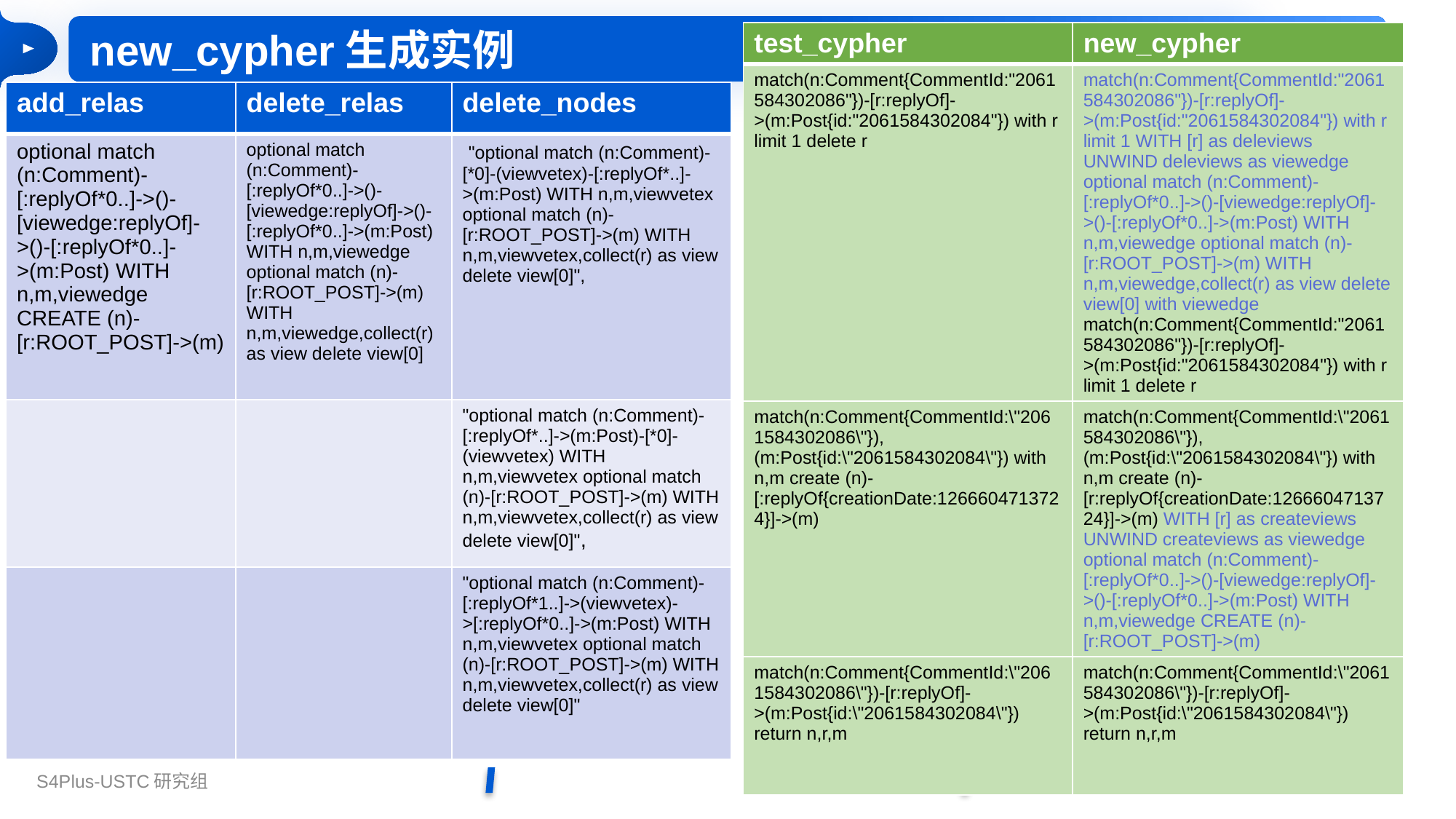

| test\_cypher | new\_cypher |
| --- | --- |
| match(n:Comment{CommentId:"2061584302086"})-[r:replyOf]->(m:Post{id:"2061584302084"}) with r limit 1 delete r | match(n:Comment{CommentId:"2061584302086"})-[r:replyOf]->(m:Post{id:"2061584302084"}) with r limit 1 WITH [r] as deleviews UNWIND deleviews as viewedge optional match (n:Comment)-[:replyOf\*0..]->()-[viewedge:replyOf]->()-[:replyOf\*0..]->(m:Post) WITH n,m,viewedge optional match (n)-[r:ROOT\_POST]->(m) WITH n,m,viewedge,collect(r) as view delete view[0] with viewedge match(n:Comment{CommentId:"2061584302086"})-[r:replyOf]->(m:Post{id:"2061584302084"}) with r limit 1 delete r |
| match(n:Comment{CommentId:\"2061584302086\"}),(m:Post{id:\"2061584302084\"}) with n,m create (n)-[:replyOf{creationDate:1266604713724}]->(m) | match(n:Comment{CommentId:\"2061584302086\"}),(m:Post{id:\"2061584302084\"}) with n,m create (n)-[r:replyOf{creationDate:1266604713724}]->(m) WITH [r] as createviews UNWIND createviews as viewedge optional match (n:Comment)-[:replyOf\*0..]->()-[viewedge:replyOf]->()-[:replyOf\*0..]->(m:Post) WITH n,m,viewedge CREATE (n)-[r:ROOT\_POST]->(m) |
| match(n:Comment{CommentId:\"2061584302086\"})-[r:replyOf]->(m:Post{id:\"2061584302084\"}) return n,r,m | match(n:Comment{CommentId:\"2061584302086\"})-[r:replyOf]->(m:Post{id:\"2061584302084\"}) return n,r,m |
new_cypher生成实例
| add\_relas | delete\_relas | delete\_nodes |
| --- | --- | --- |
| optional match (n:Comment)-[:replyOf\*0..]->()-[viewedge:replyOf]->()-[:replyOf\*0..]->(m:Post) WITH n,m,viewedge CREATE (n)-[r:ROOT\_POST]->(m) | optional match (n:Comment)-[:replyOf\*0..]->()-[viewedge:replyOf]->()-[:replyOf\*0..]->(m:Post) WITH n,m,viewedge optional match (n)-[r:ROOT\_POST]->(m) WITH n,m,viewedge,collect(r) as view delete view[0] | "optional match (n:Comment)-[\*0]-(viewvetex)-[:replyOf\*..]->(m:Post) WITH n,m,viewvetex optional match (n)-[r:ROOT\_POST]->(m) WITH n,m,viewvetex,collect(r) as view delete view[0]", |
|  |  | "optional match (n:Comment)-[:replyOf\*..]->(m:Post)-[\*0]-(viewvetex) WITH n,m,viewvetex optional match (n)-[r:ROOT\_POST]->(m) WITH n,m,viewvetex,collect(r) as view delete view[0]", |
|  |  | "optional match (n:Comment)-[:replyOf\*1..]->(viewvetex)->[:replyOf\*0..]->(m:Post) WITH n,m,viewvetex optional match (n)-[r:ROOT\_POST]->(m) WITH n,m,viewvetex,collect(r) as view delete view[0]" |